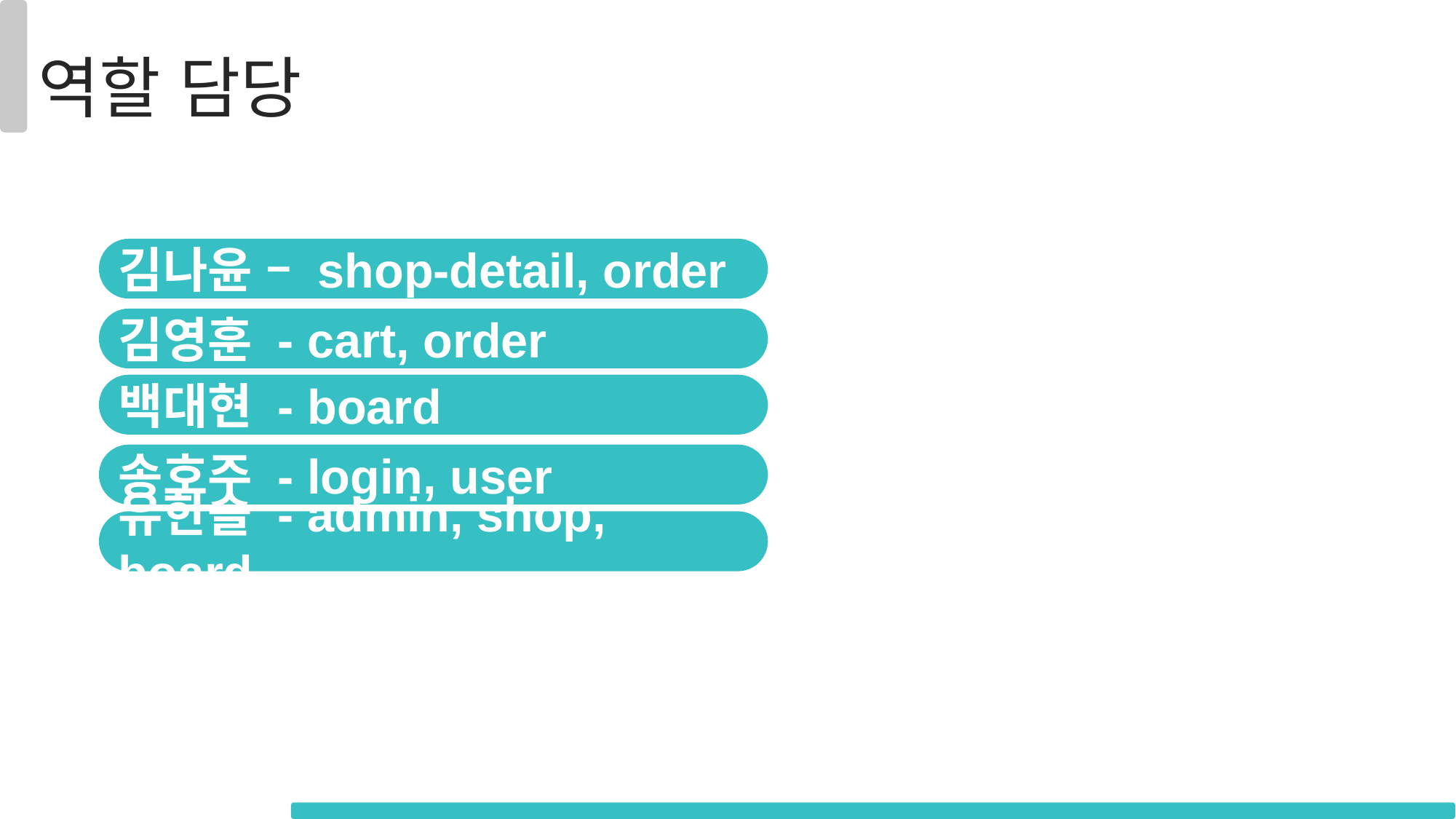

역할 담당

김나윤 – shop-detail, order
김영훈 - cart, order
백대현 - board
송호주 - login, user
유한솔 - admin, shop, board